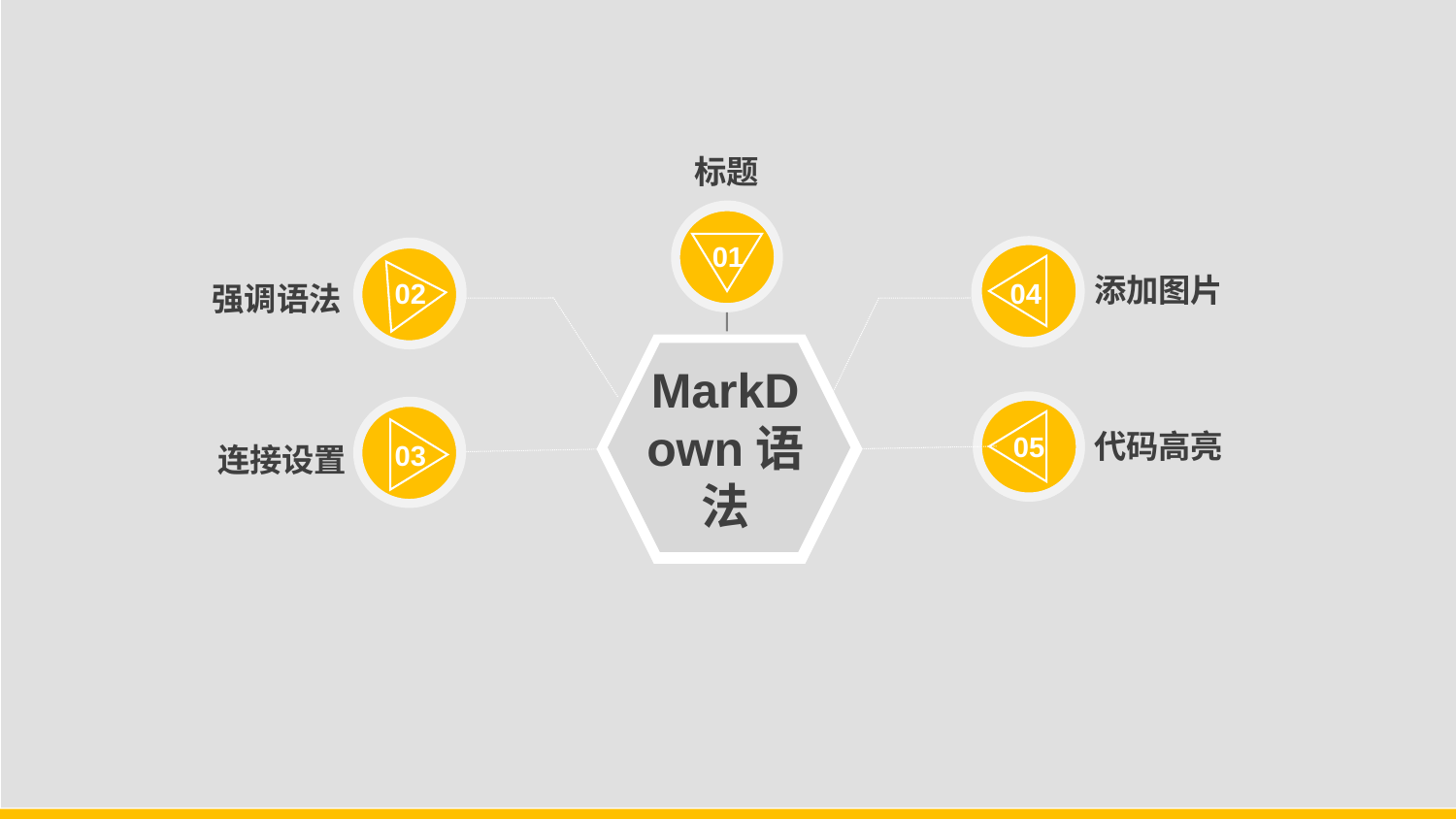

标题

01

添加图片

02
04
强调语法

MarkDown语法

代码高亮
05
CSWADI

03
连接设置